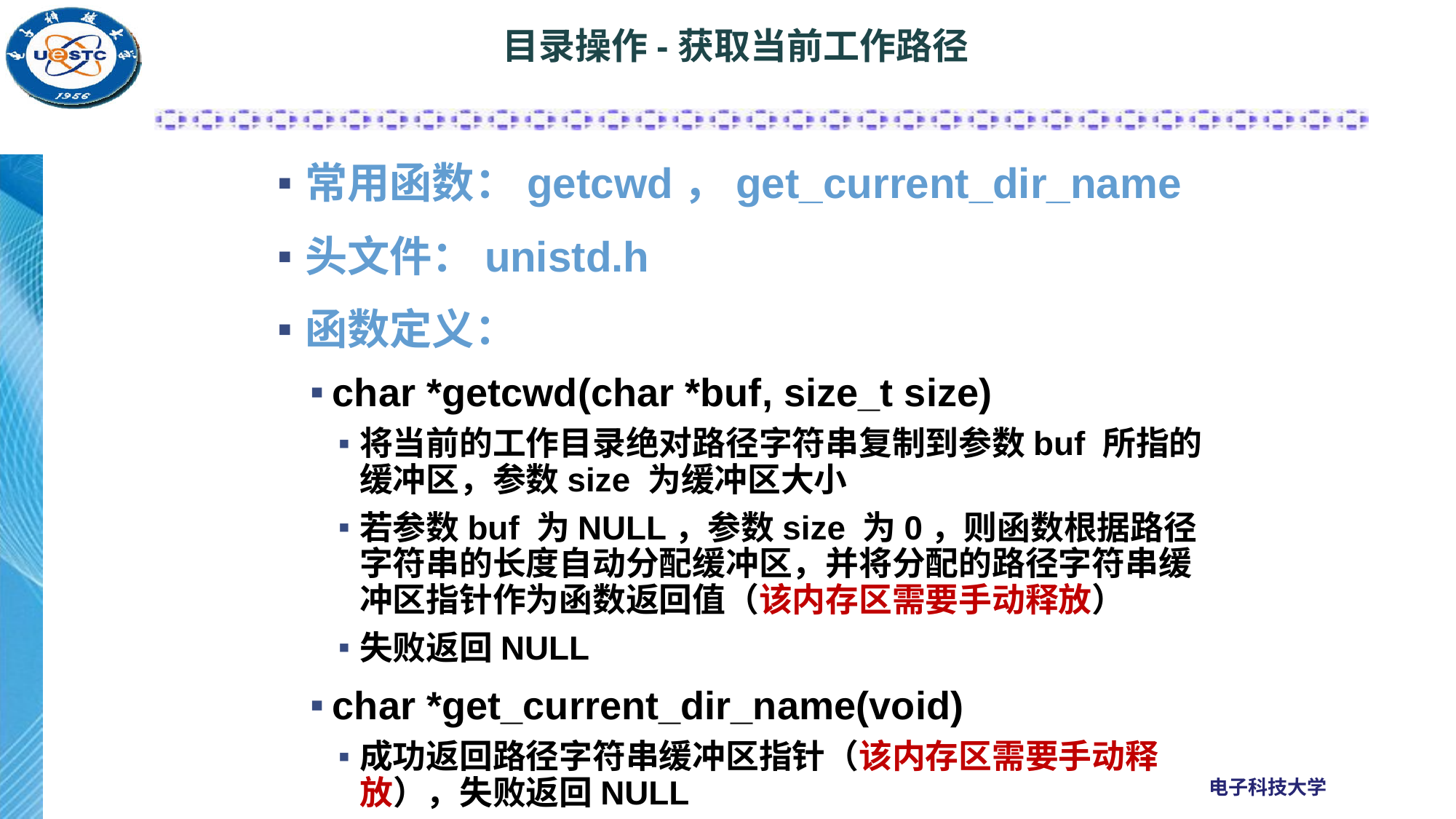

# 目录操作-获取当前工作路径
常用函数：getcwd，get_current_dir_name
头文件：unistd.h
函数定义：
char *getcwd(char *buf, size_t size)
将当前的工作目录绝对路径字符串复制到参数buf 所指的缓冲区，参数size 为缓冲区大小
若参数buf 为NULL，参数size 为0，则函数根据路径字符串的长度自动分配缓冲区，并将分配的路径字符串缓冲区指针作为函数返回值（该内存区需要手动释放）
失败返回NULL
char *get_current_dir_name(void)
成功返回路径字符串缓冲区指针（该内存区需要手动释放），失败返回NULL